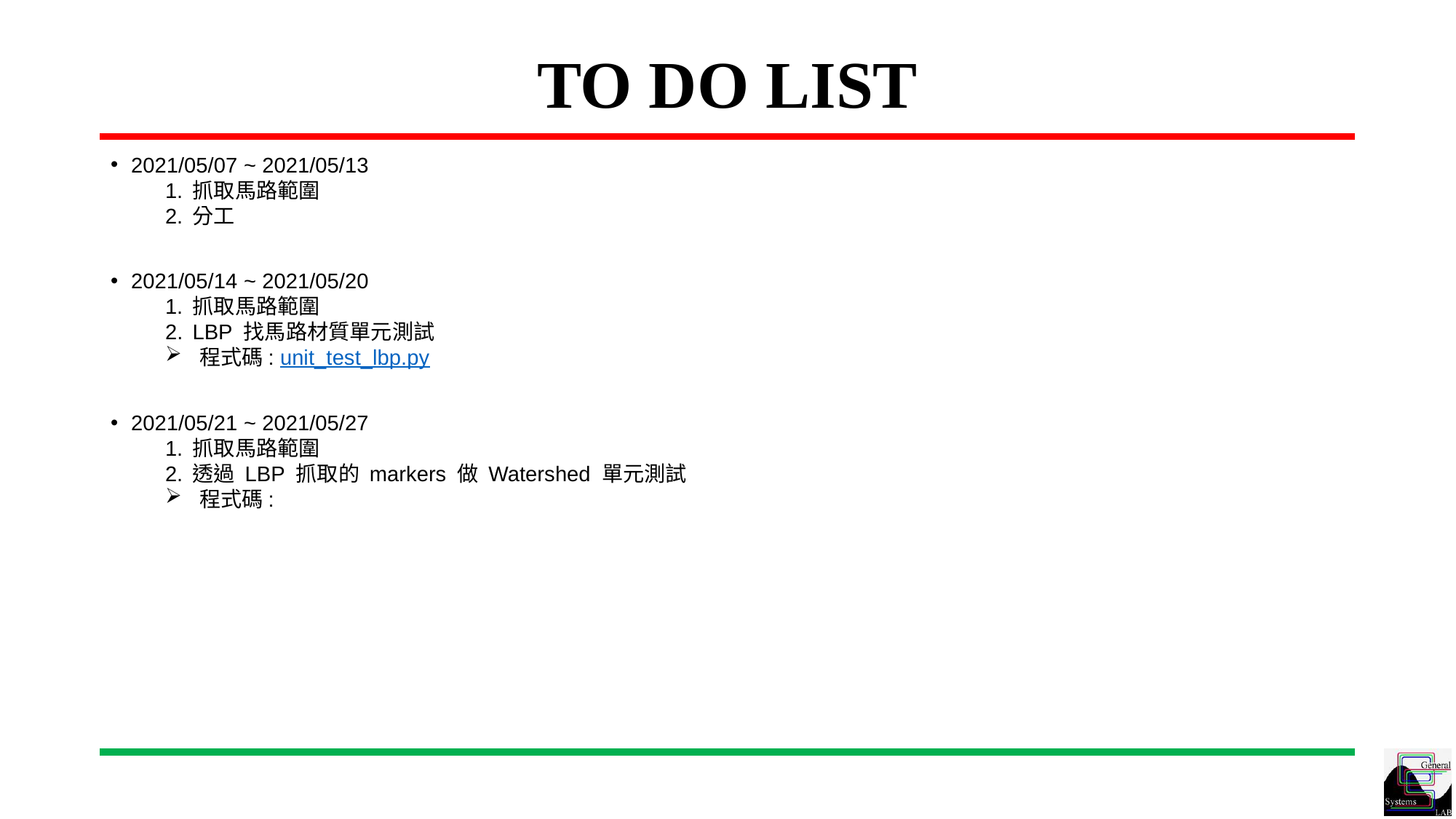

# TO DO LIST
2021/05/07 ~ 2021/05/13
抓取馬路範圍
分工
2021/05/14 ~ 2021/05/20
抓取馬路範圍
LBP 找馬路材質單元測試
程式碼: unit_test_lbp.py
2021/05/21 ~ 2021/05/27
抓取馬路範圍
透過 LBP 抓取的 markers 做 Watershed 單元測試
程式碼: